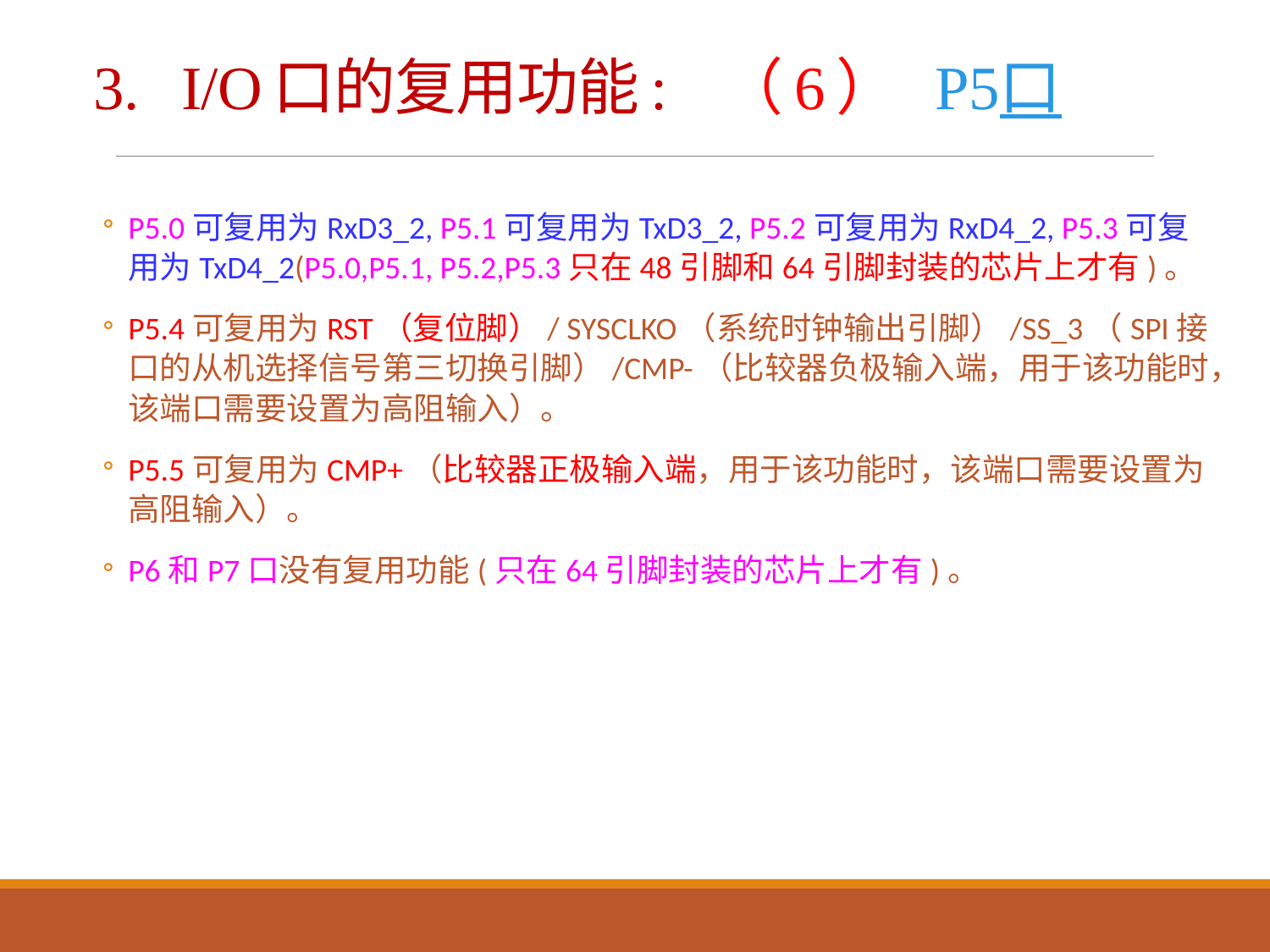

# 3.   I/O口的复用功能:   （6）  P5口
P5.0可复用为RxD3_2, P5.1可复用为TxD3_2, P5.2可复用为RxD4_2, P5.3可复用为TxD4_2(P5.0,P5.1, P5.2,P5.3只在48引脚和64引脚封装的芯片上才有)。
P5.4可复用为RST（复位脚）/ SYSCLKO（系统时钟输出引脚）/SS_3（SPI接口的从机选择信号第三切换引脚）/CMP-（比较器负极输入端，用于该功能时，该端口需要设置为高阻输入）。
P5.5可复用为CMP+（比较器正极输入端，用于该功能时，该端口需要设置为高阻输入）。
P6和P7口没有复用功能(只在64引脚封装的芯片上才有)。